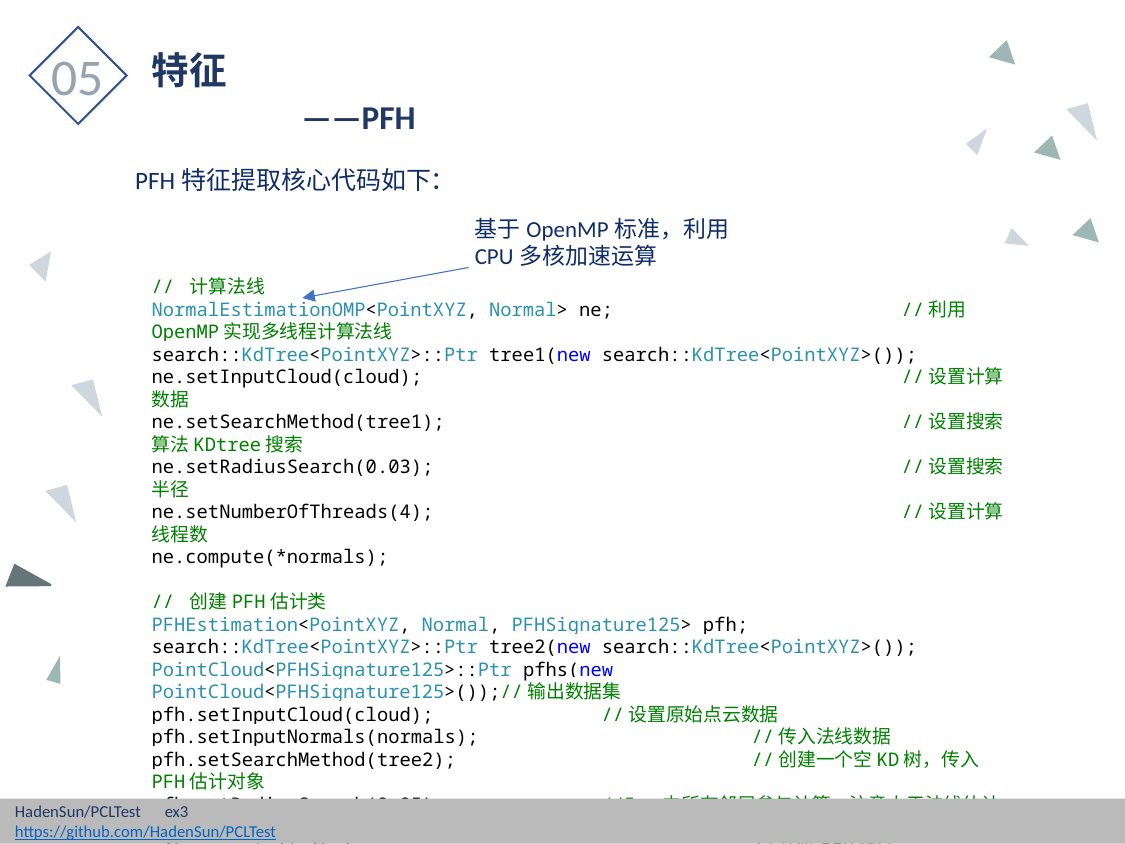

05
特征
	——PFH

PFH特征提取核心代码如下：
基于OpenMP标准，利用CPU多核加速运算

// 计算法线
NormalEstimationOMP<PointXYZ, Normal> ne;		//利用OpenMP实现多线程计算法线
search::KdTree<PointXYZ>::Ptr tree1(new search::KdTree<PointXYZ>());
ne.setInputCloud(cloud);				//设置计算数据
ne.setSearchMethod(tree1);				//设置搜索算法KDtree搜索
ne.setRadiusSearch(0.03);				//设置搜索半径
ne.setNumberOfThreads(4);				//设置计算线程数
ne.compute(*normals);

// 创建PFH估计类
PFHEstimation<PointXYZ, Normal, PFHSignature125> pfh;
search::KdTree<PointXYZ>::Ptr tree2(new search::KdTree<PointXYZ>());
PointCloud<PFHSignature125>::Ptr pfhs(new PointCloud<PFHSignature125>());//输出数据集
pfh.setInputCloud(cloud);		//设置原始点云数据
pfh.setInputNormals(normals);		//传入法线数据
pfh.setSearchMethod(tree2);		//创建一个空KD树，传入PFH估计对象
pfh.setRadiusSearch(0.05);		//5cm内所有邻居参与计算，注意大于法线估计时的半径
pfh.compute(*pfhs);			//计算PFH特征

// PFH大小应等于点个数
cout << "pfh feature size:" << pfhs->points.size() << endl;

HadenSun/PCLTest	ex3
https://github.com/HadenSun/PCLTest